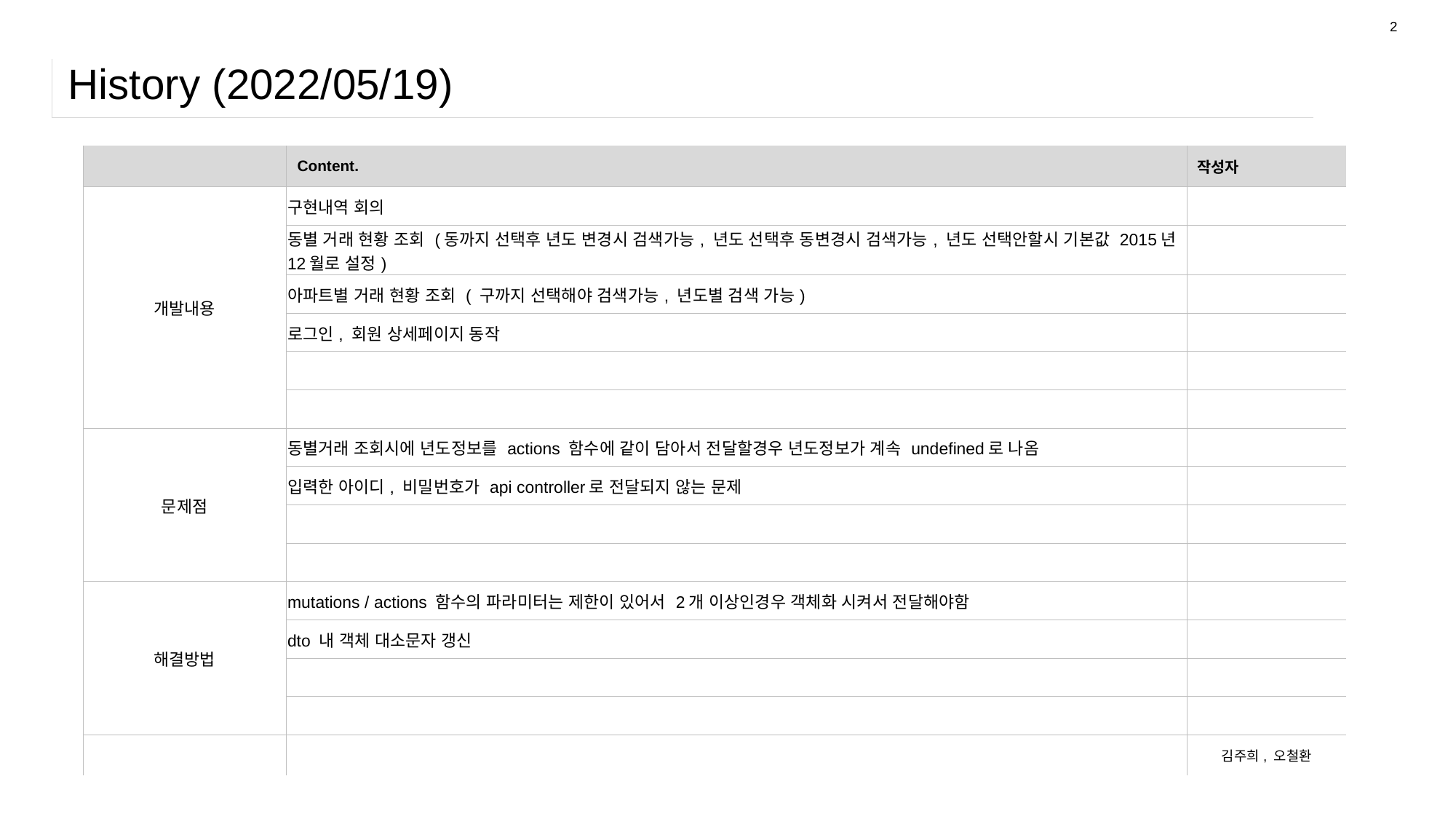

2
# History (2022/05/19)
|  | Content. | 작성자 |
| --- | --- | --- |
| 개발내용 | 구현내역 회의 |  |
|  | 동별 거래 현황 조회 (동까지 선택후 년도 변경시 검색가능, 년도 선택후 동변경시 검색가능, 년도 선택안할시 기본값 2015년 12월로 설정) |  |
|  | 아파트별 거래 현황 조회 ( 구까지 선택해야 검색가능, 년도별 검색 가능) |  |
|  | 로그인, 회원 상세페이지 동작 |  |
|  |  |  |
|  |  |  |
| 문제점 | 동별거래 조회시에 년도정보를 actions 함수에 같이 담아서 전달할경우 년도정보가 계속 undefined로 나옴 |  |
|  | 입력한 아이디, 비밀번호가 api controller로 전달되지 않는 문제 |  |
|  |  |  |
|  |  |  |
| 해결방법 | mutations / actions 함수의 파라미터는 제한이 있어서 2개 이상인경우 객체화 시켜서 전달해야함 |  |
|  | dto 내 객체 대소문자 갱신 |  |
|  |  |  |
|  |  |  |
|  |  | 김주희, 오철환 |